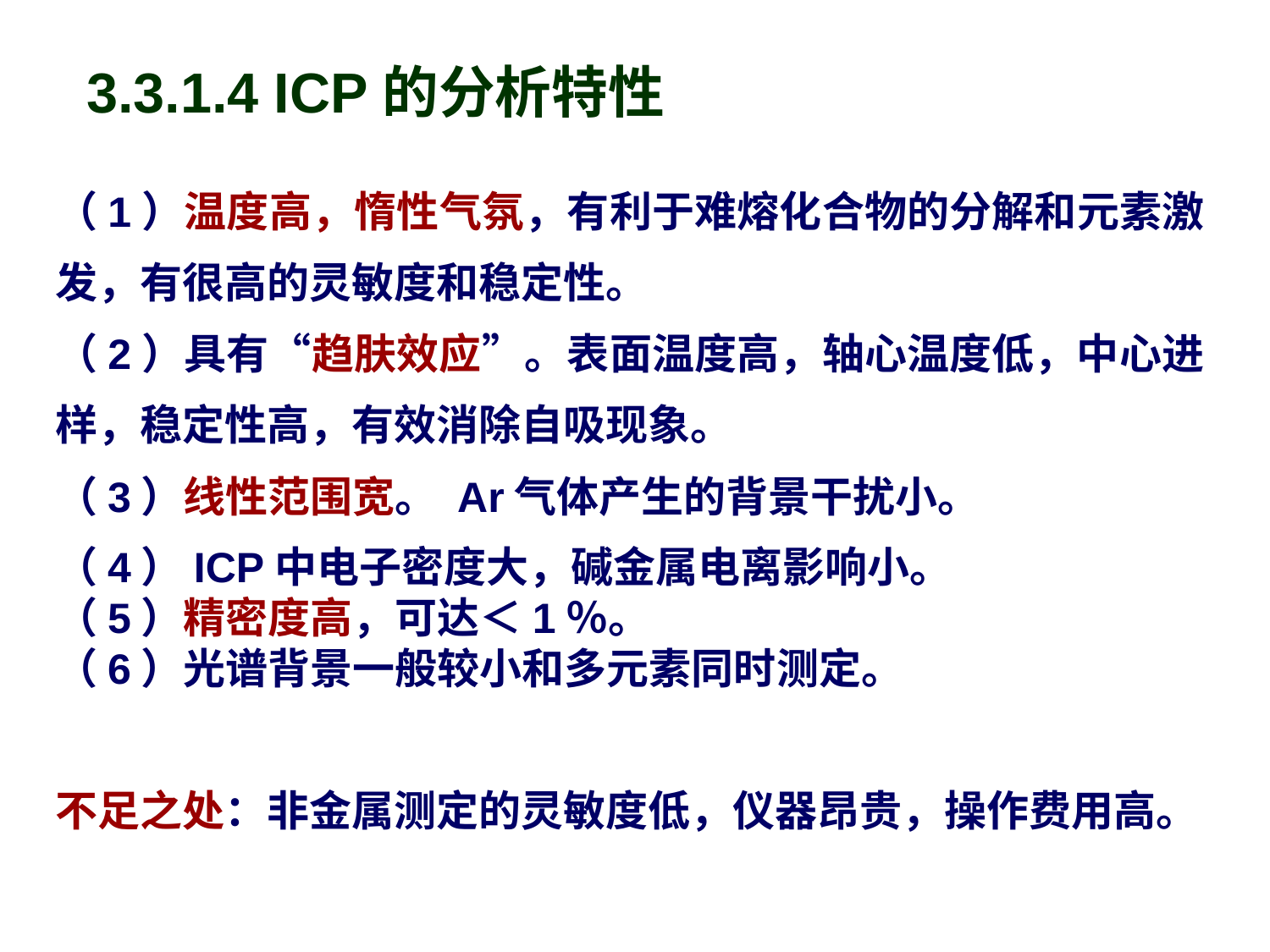

3.3.1.4 ICP的分析特性
（1）温度高，惰性气氛，有利于难熔化合物的分解和元素激发，有很高的灵敏度和稳定性。
（2）具有“趋肤效应”。表面温度高，轴心温度低，中心进样，稳定性高，有效消除自吸现象。
（3）线性范围宽。 Ar气体产生的背景干扰小。
（4）ICP中电子密度大，碱金属电离影响小。
（5）精密度高，可达＜1％。
（6）光谱背景一般较小和多元素同时测定。

不足之处：非金属测定的灵敏度低，仪器昂贵，操作费用高。